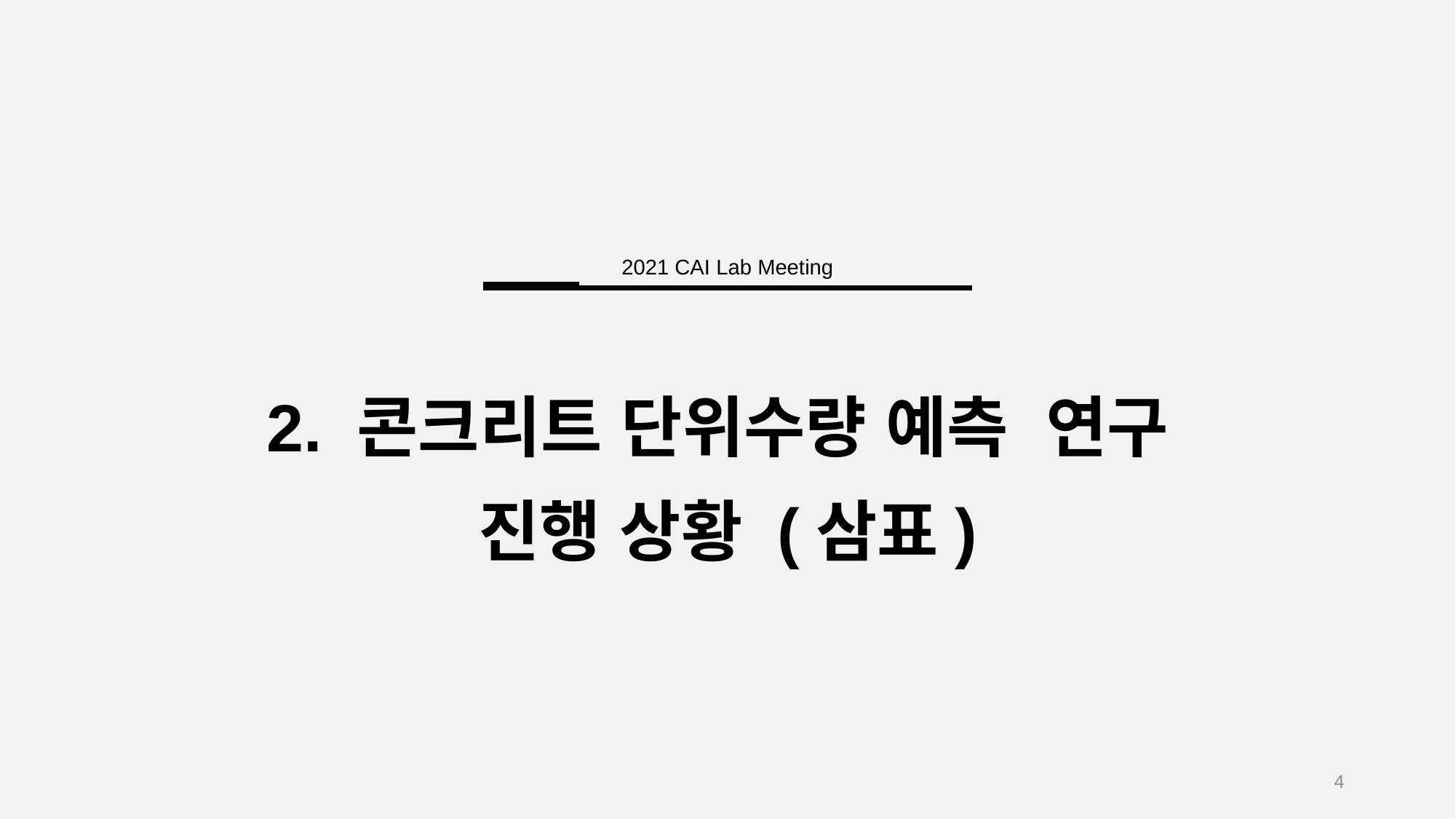

2021 CAI Lab Meeting

2. 콘크리트 단위수량 예측  연구
진행 상황 (삼표)
4